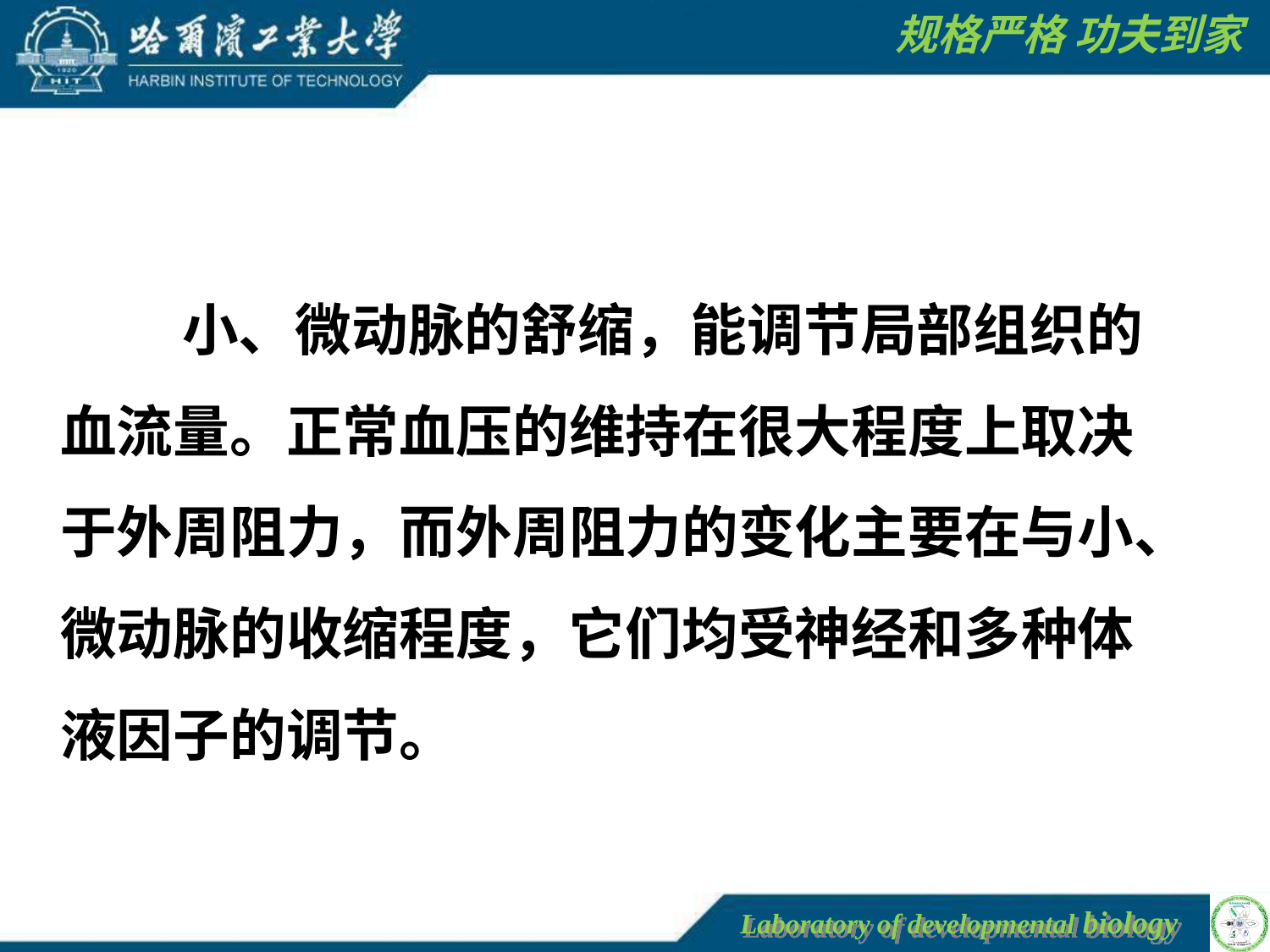

小、微动脉的舒缩，能调节局部组织的血流量。正常血压的维持在很大程度上取决于外周阻力，而外周阻力的变化主要在与小、微动脉的收缩程度，它们均受神经和多种体液因子的调节。